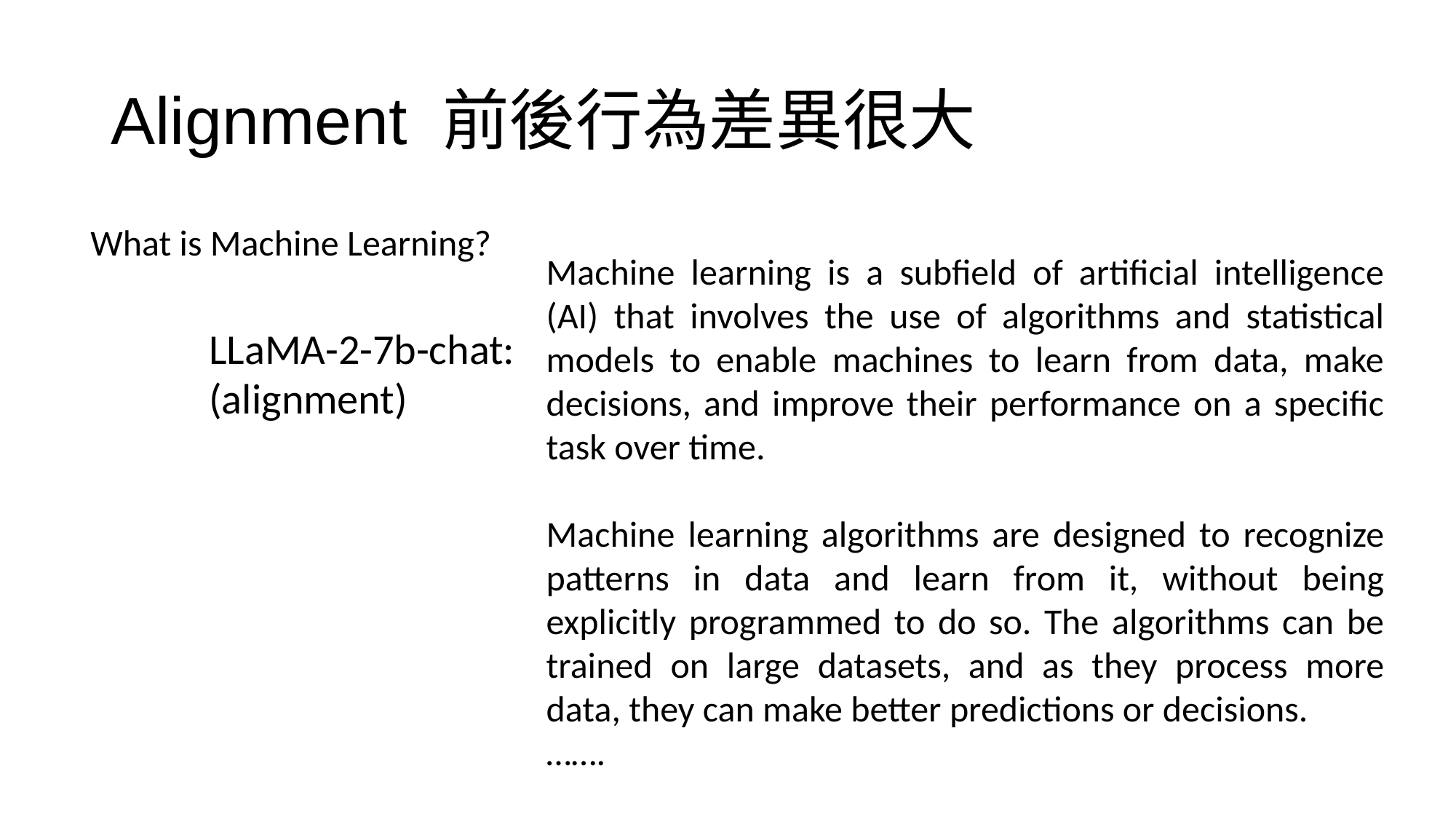

# Alignment 前後行為差異很大
What is Machine Learning?
Machine learning is a subfield of artificial intelligence (AI) that involves the use of algorithms and statistical models to enable machines to learn from data, make decisions, and improve their performance on a specific task over time.

Machine learning algorithms are designed to recognize patterns in data and learn from it, without being explicitly programmed to do so. The algorithms can be trained on large datasets, and as they process more data, they can make better predictions or decisions.
…….
LLaMA-2-7b-chat:
(alignment)